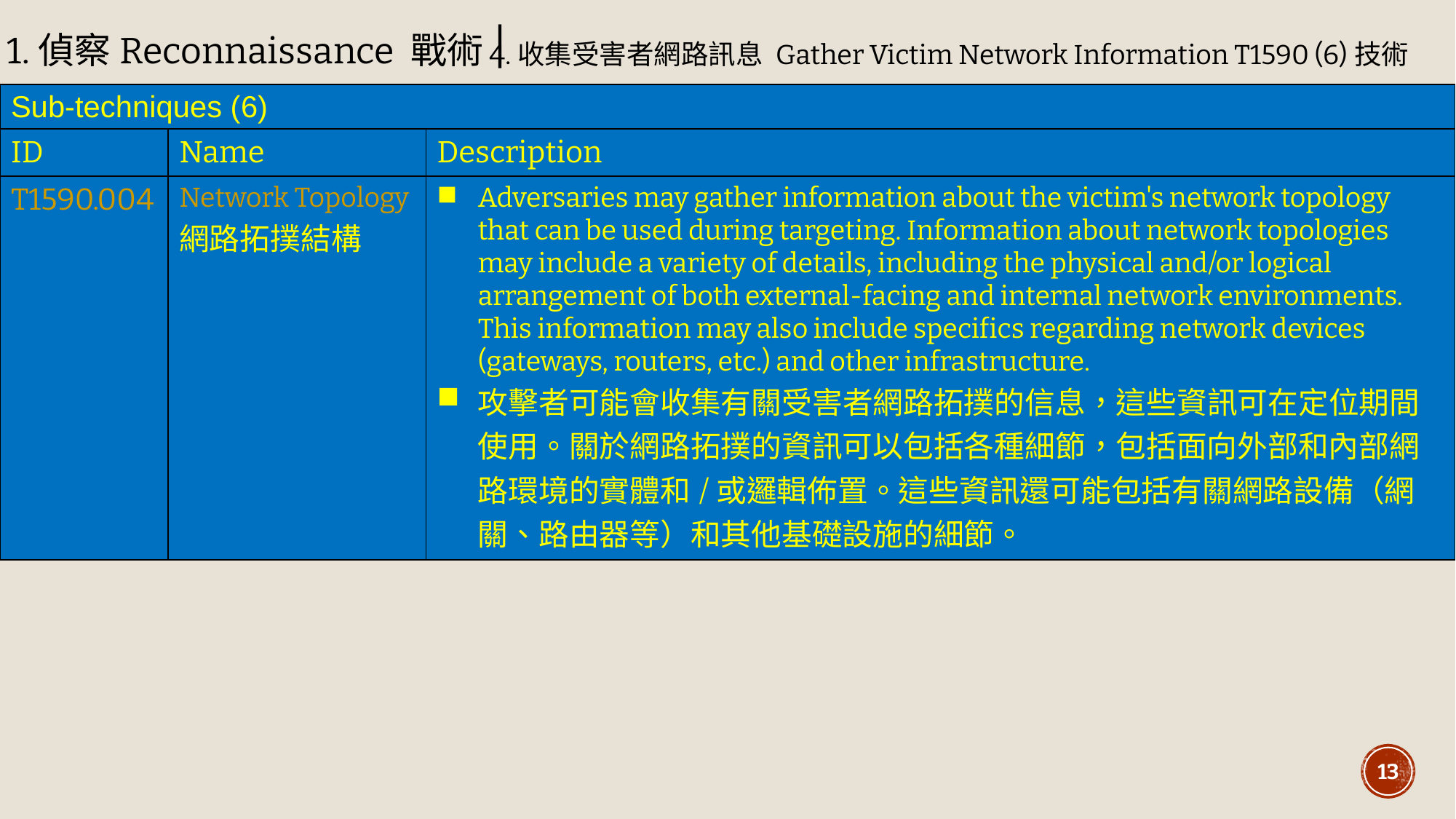

1.偵察Reconnaissance 戰術|
4.收集受害者網路訊息 Gather Victim Network Information T1590 (6)技術
| Sub-techniques (6) |  |  |
| --- | --- | --- |
| ID | Name | Description |
| T1590.004 | Network Topology 網路拓撲結構 | Adversaries may gather information about the victim's network topology that can be used during targeting. Information about network topologies may include a variety of details, including the physical and/or logical arrangement of both external-facing and internal network environments. This information may also include specifics regarding network devices (gateways, routers, etc.) and other infrastructure. 攻擊者可能會收集有關受害者網路拓撲的信息，這些資訊可在定位期間使用。關於網路拓撲的資訊可以包括各種細節，包括面向外部和內部網路環境的實體和/或邏輯佈置。這些資訊還可能包括有關網路設備（網關、路由器等）和其他基礎設施的細節。 |
13